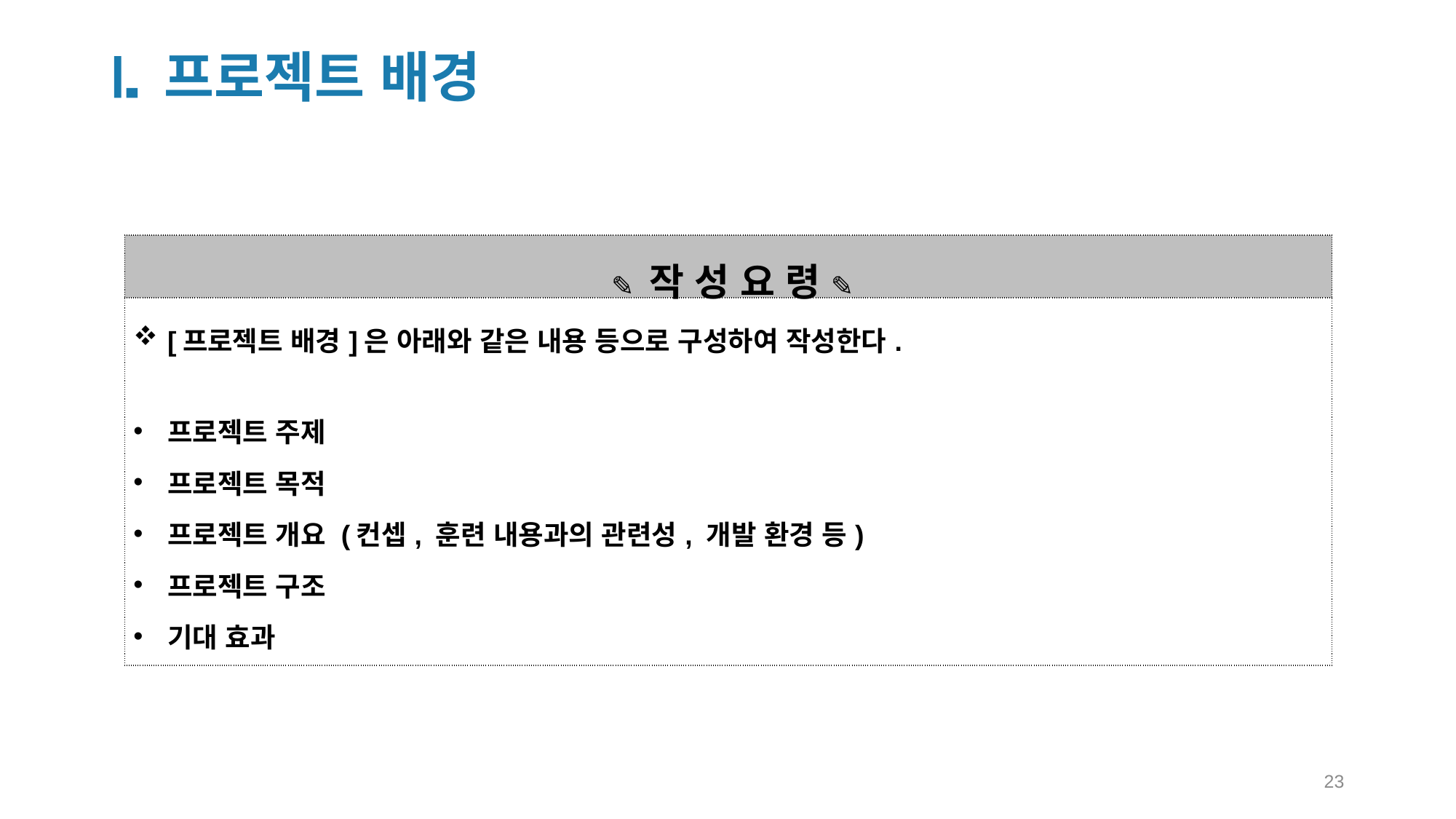

Ⅰ. 프로젝트 배경
| ✎ 작 성 요 령 ✎ |
| --- |
| [프로젝트 배경]은 아래와 같은 내용 등으로 구성하여 작성한다. 프로젝트 주제 프로젝트 목적 프로젝트 개요 (컨셉, 훈련 내용과의 관련성, 개발 환경 등) 프로젝트 구조 기대 효과 |
23